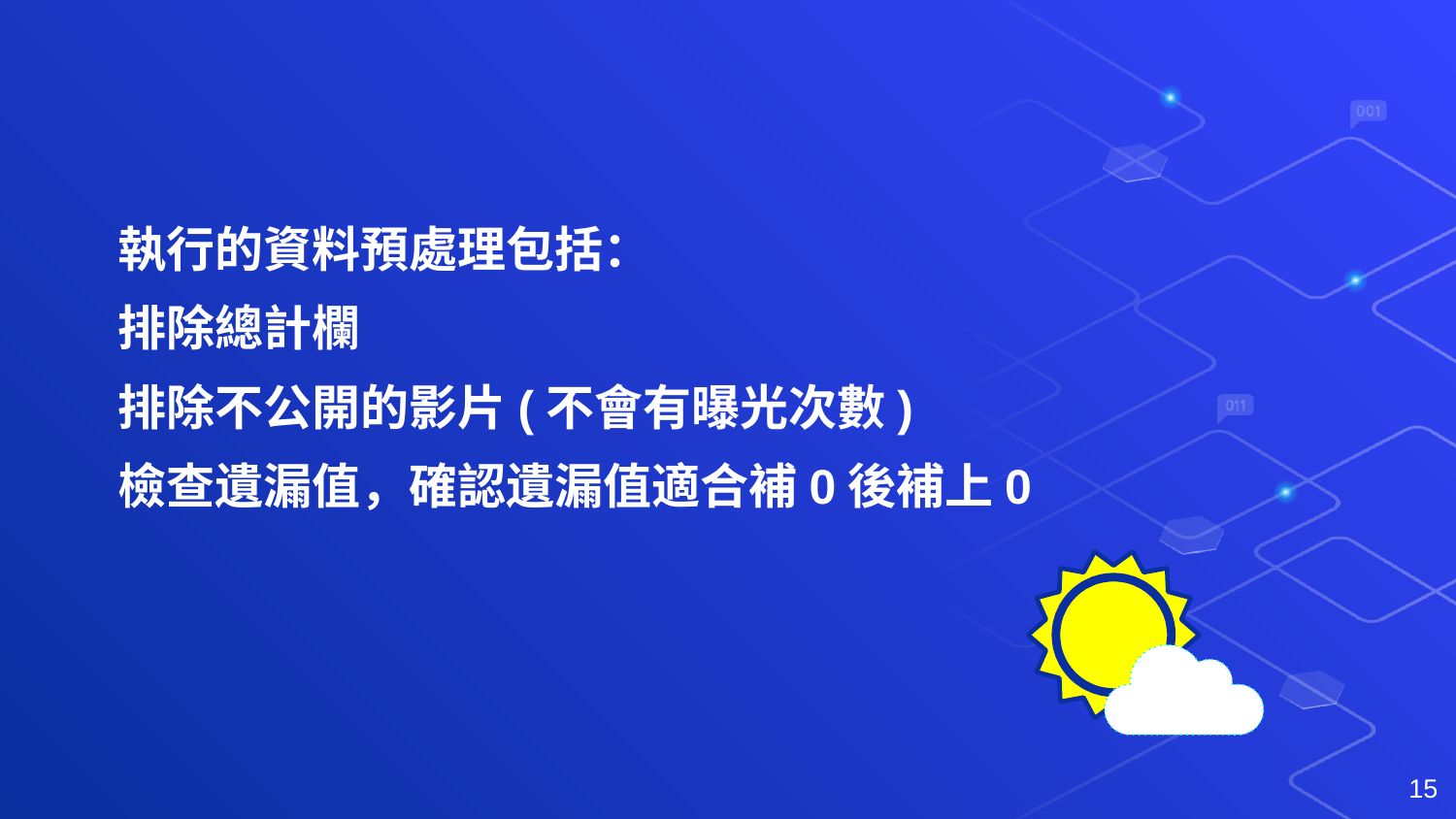

執行的資料預處理包括：
排除總計欄
排除不公開的影片(不會有曝光次數)
檢查遺漏值，確認遺漏值適合補0後補上0

15